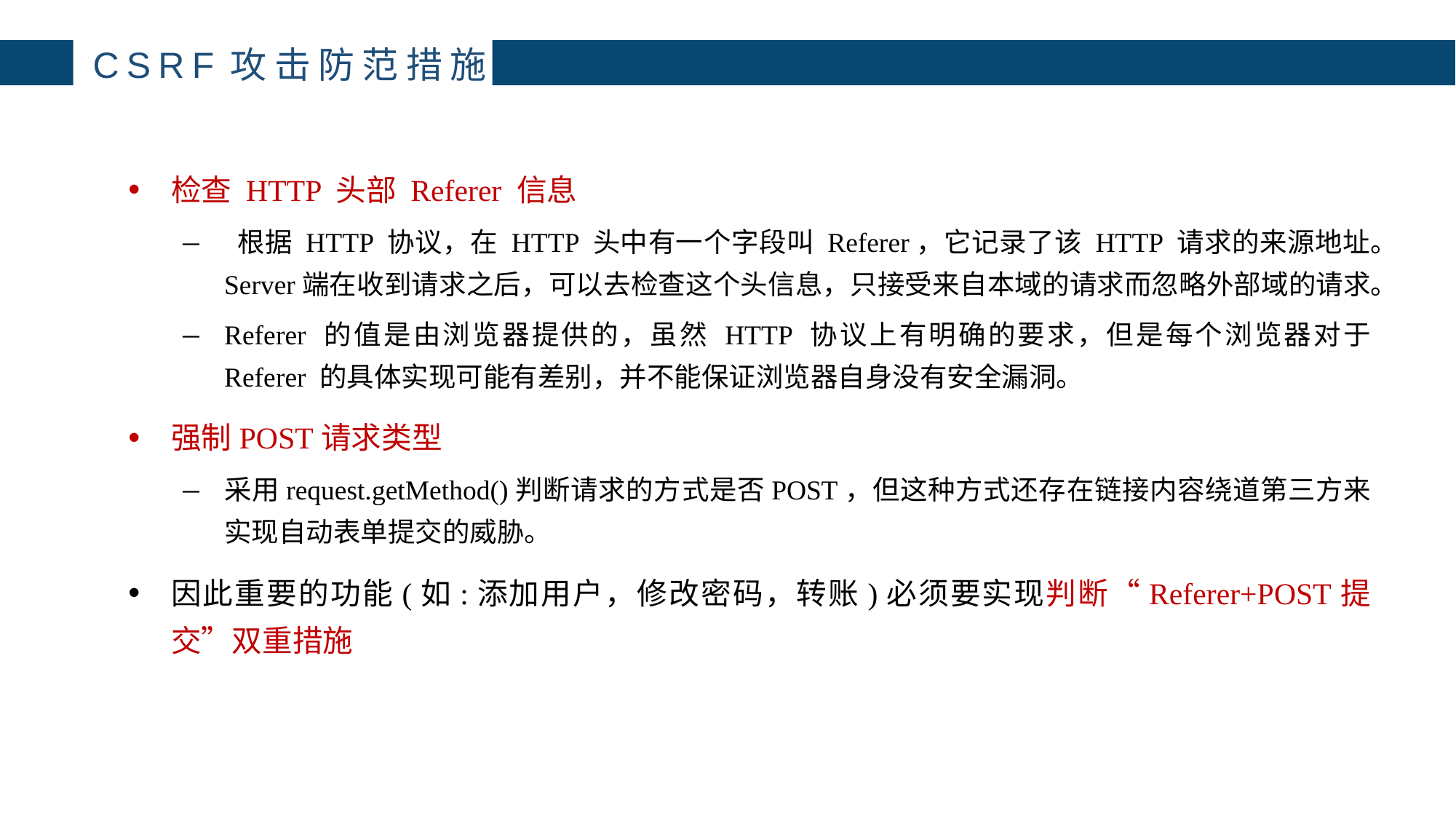

主讲：枕边月亮
主讲：枕边月亮
主讲：枕边月亮
主讲：枕边月亮
主讲：枕边月亮
主讲：枕边月亮
主讲：枕边月亮
主讲：枕边月亮
主讲：枕边月亮

CSRF攻击防范措施
4
检查 HTTP 头部 Referer 信息
 根据 HTTP 协议，在 HTTP 头中有一个字段叫 Referer，它记录了该 HTTP 请求的来源地址。Server端在收到请求之后，可以去检查这个头信息，只接受来自本域的请求而忽略外部域的请求。
Referer 的值是由浏览器提供的，虽然 HTTP 协议上有明确的要求，但是每个浏览器对于 Referer 的具体实现可能有差别，并不能保证浏览器自身没有安全漏洞。
强制POST请求类型
采用request.getMethod()判断请求的方式是否POST，但这种方式还存在链接内容绕道第三方来实现自动表单提交的威胁。
因此重要的功能(如:添加用户，修改密码，转账)必须要实现判断“Referer+POST提交”双重措施